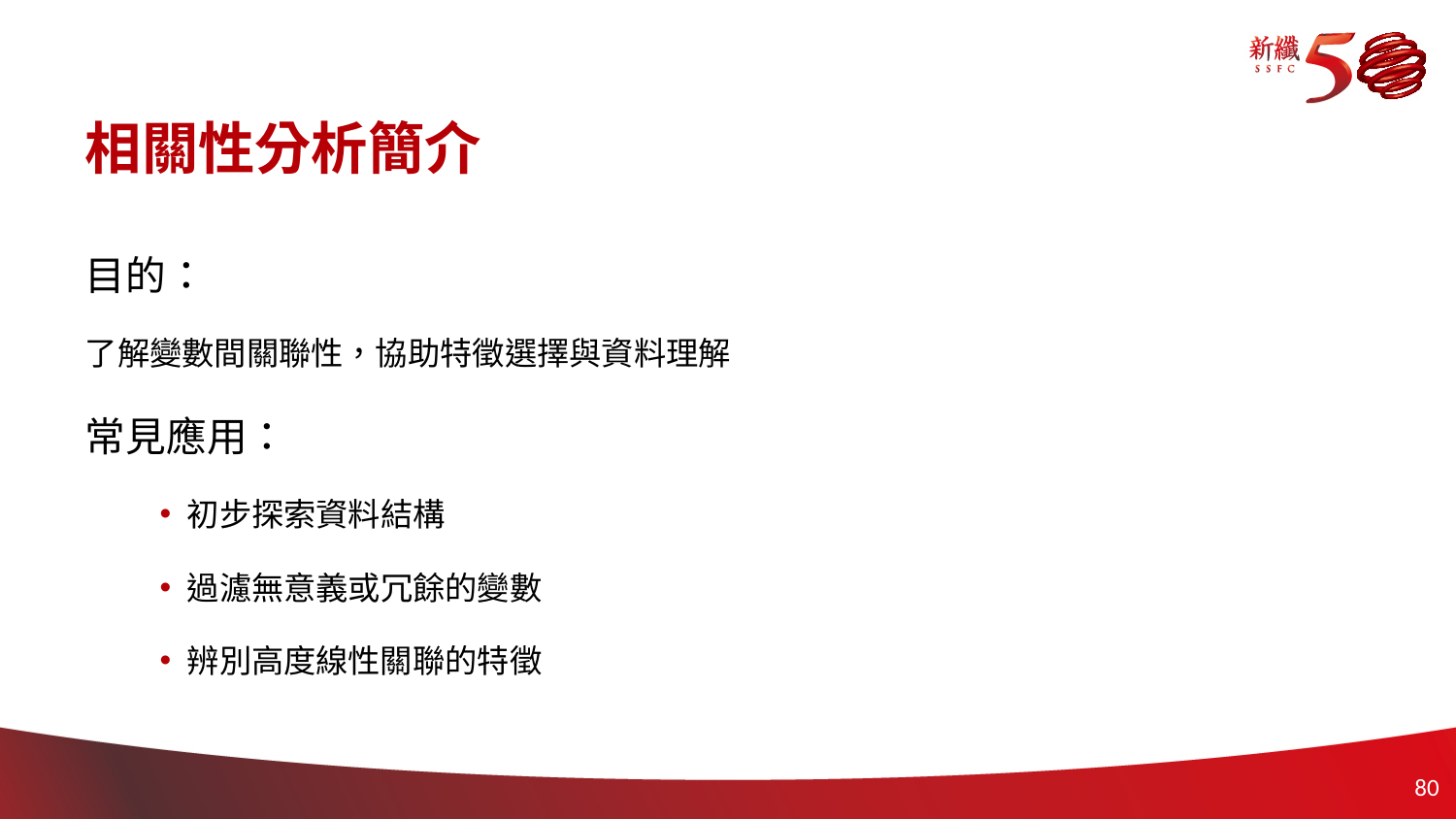

# 相關性分析簡介
目的：
了解變數間關聯性，協助特徵選擇與資料理解
常見應用：
初步探索資料結構
過濾無意義或冗餘的變數
辨別高度線性關聯的特徵
80